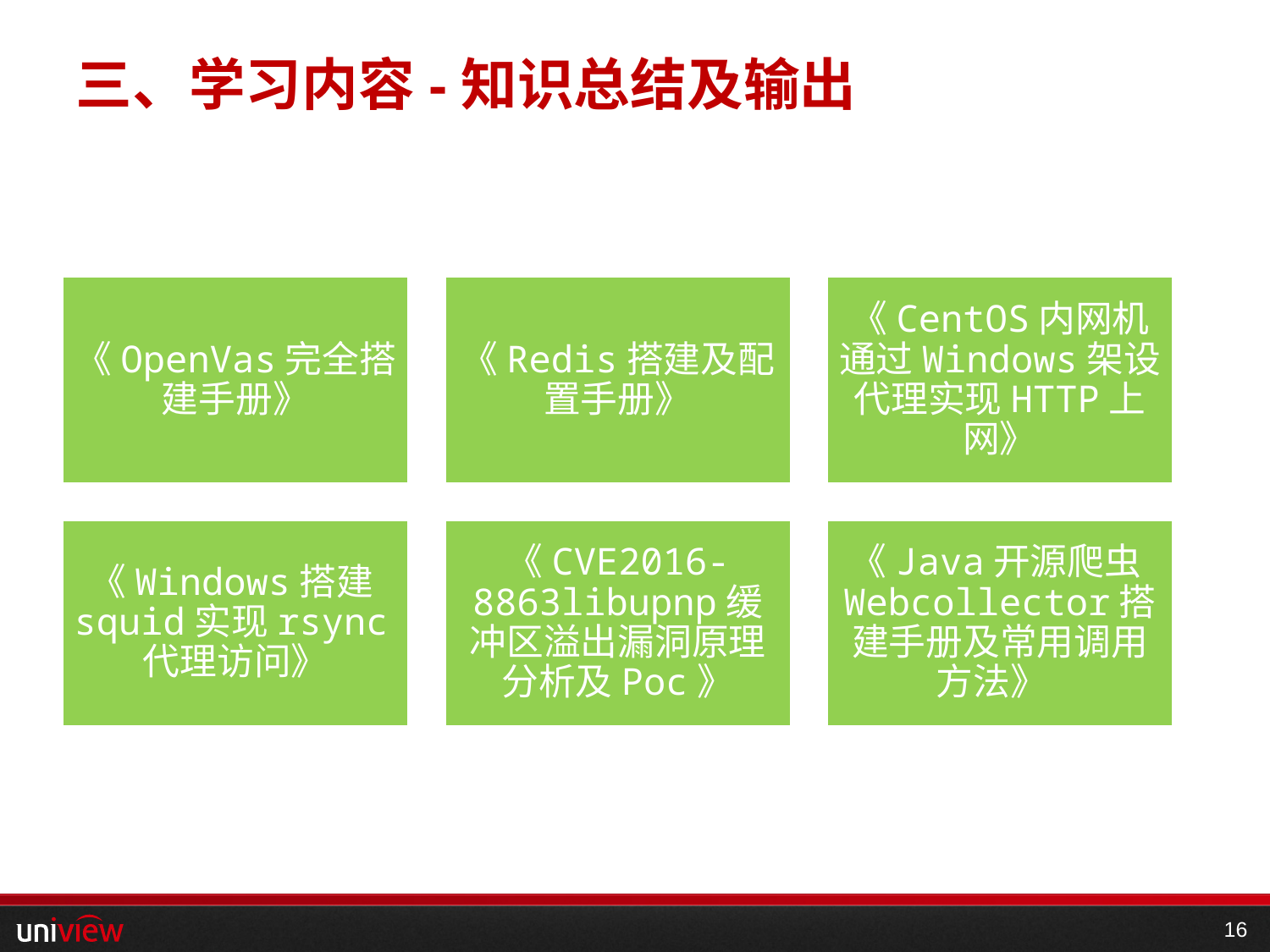

# 三、学习内容-知识总结及输出
《OpenVas完全搭建手册》
《Redis搭建及配置手册》
《CentOS内网机通过Windows架设代理实现HTTP上网》
《Windows搭建squid实现rsync代理访问》
《CVE2016-8863libupnp缓冲区溢出漏洞原理分析及Poc》
《Java开源爬虫Webcollector搭建手册及常用调用方法》